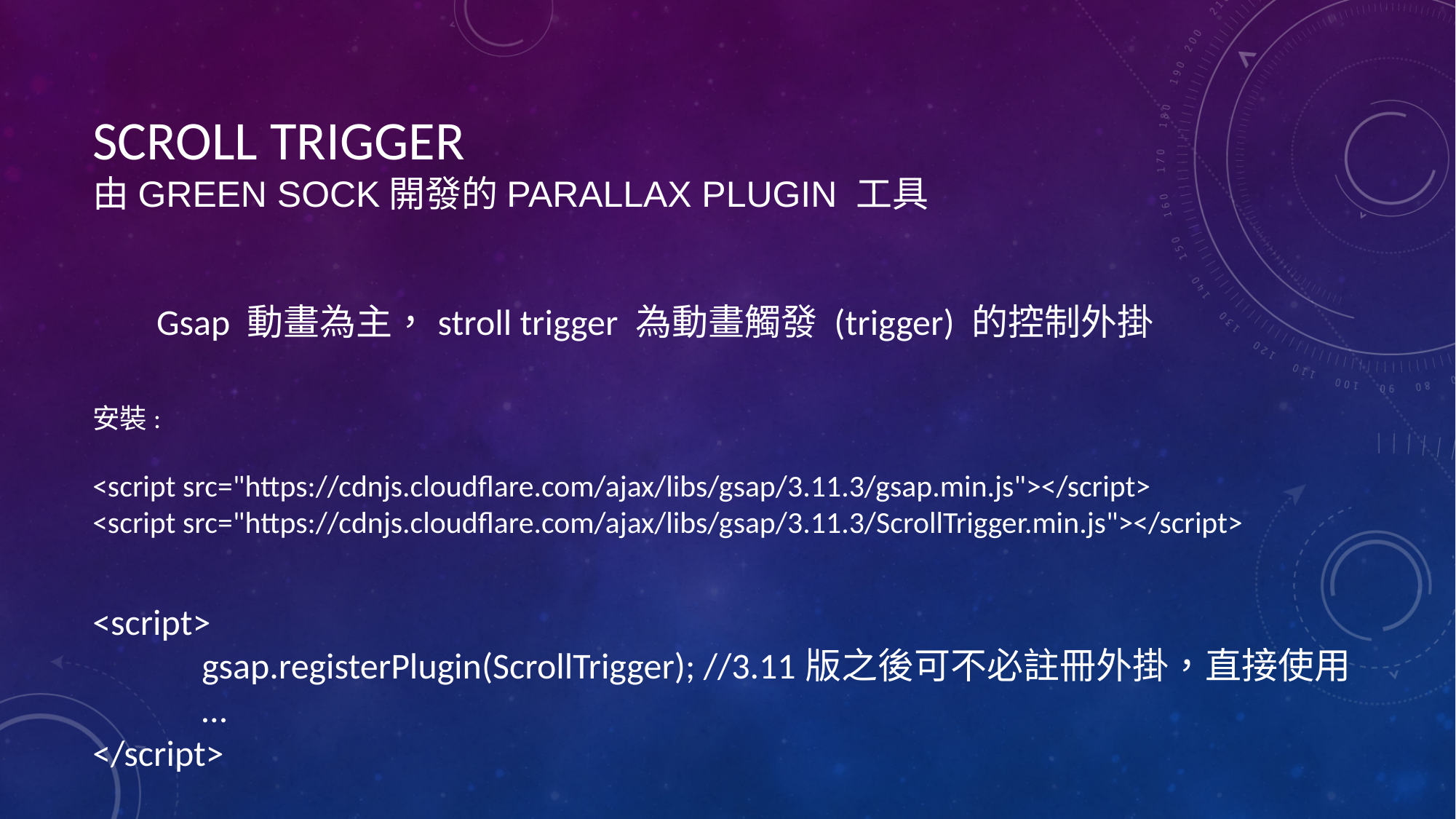

# Scroll trigger 由Green sock開發的parallax Plugin 工具
Gsap 動畫為主，stroll trigger 為動畫觸發 (trigger) 的控制外掛
安裝:

<script src="https://cdnjs.cloudflare.com/ajax/libs/gsap/3.11.3/gsap.min.js"></script>
<script src="https://cdnjs.cloudflare.com/ajax/libs/gsap/3.11.3/ScrollTrigger.min.js"></script>
<script>
	gsap.registerPlugin(ScrollTrigger); //3.11版之後可不必註冊外掛，直接使用
 	…
</script>